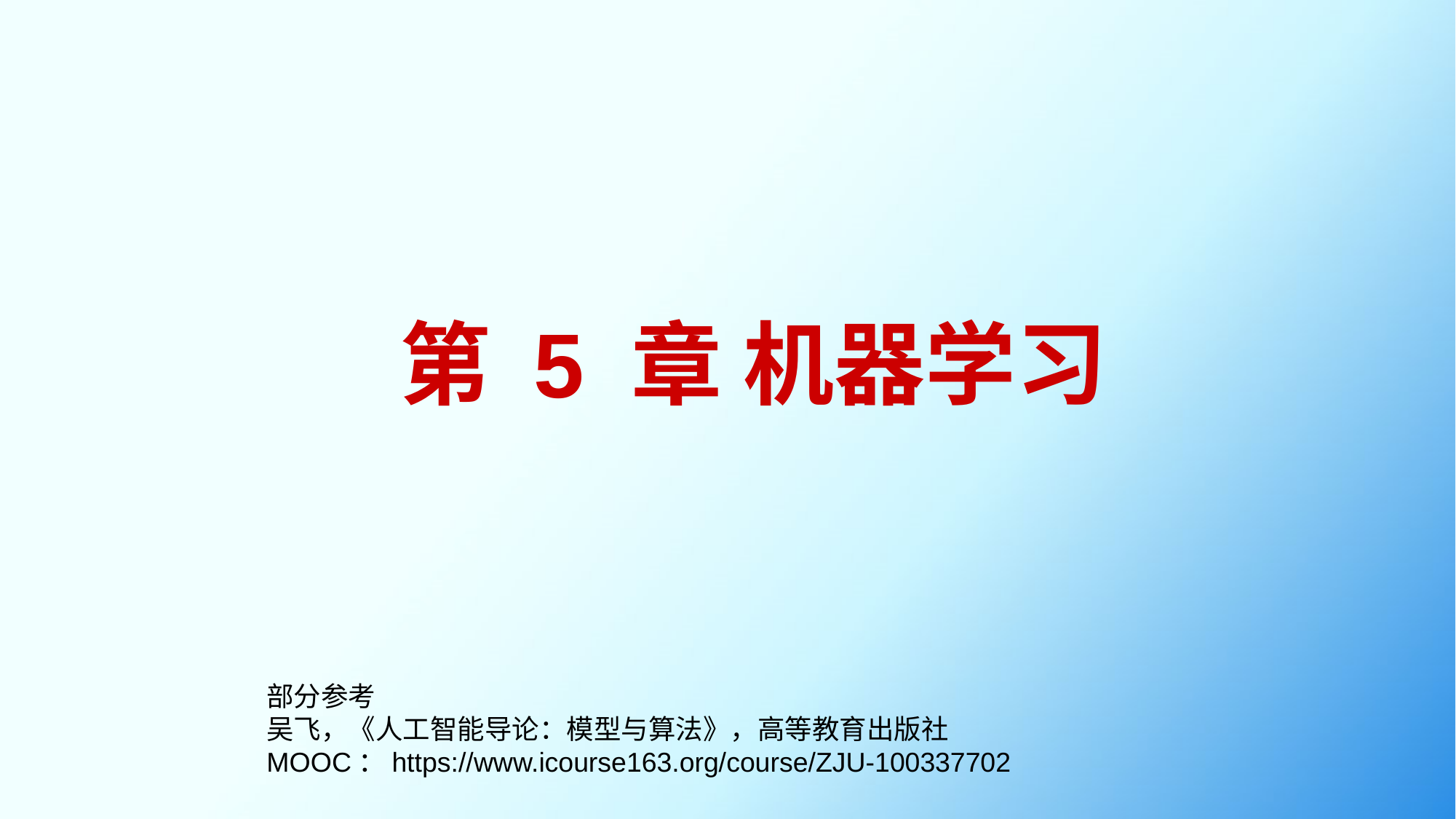

第 5 章 机器学习
部分参考
吴飞，《人工智能导论：模型与算法》，高等教育出版社
MOOC：https://www.icourse163.org/course/ZJU-100337702